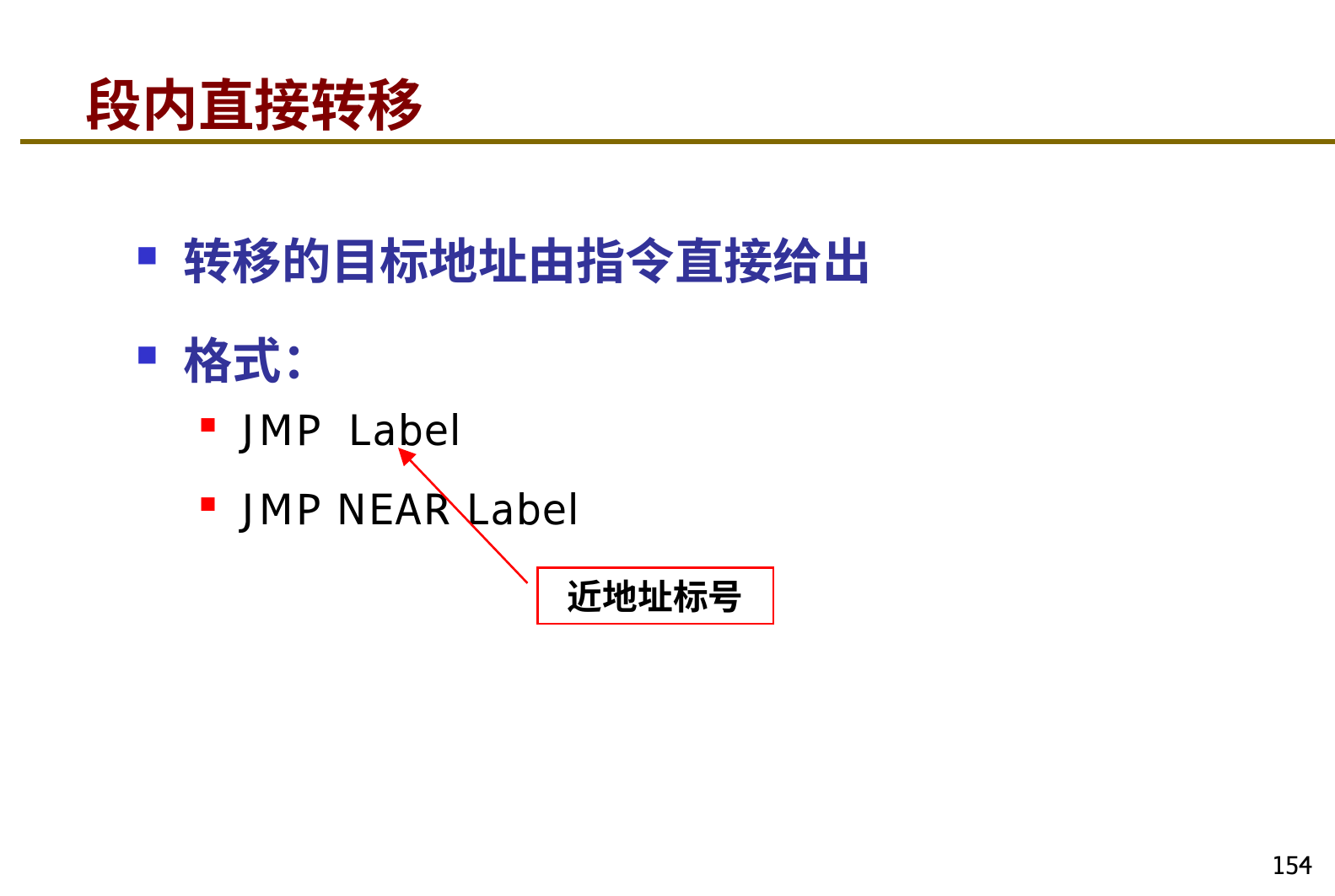

# 段内直接转移
转移的目标地址由指令直接给出
格式：
JMP  Label
JMP NEAR Label
近地址标号
154